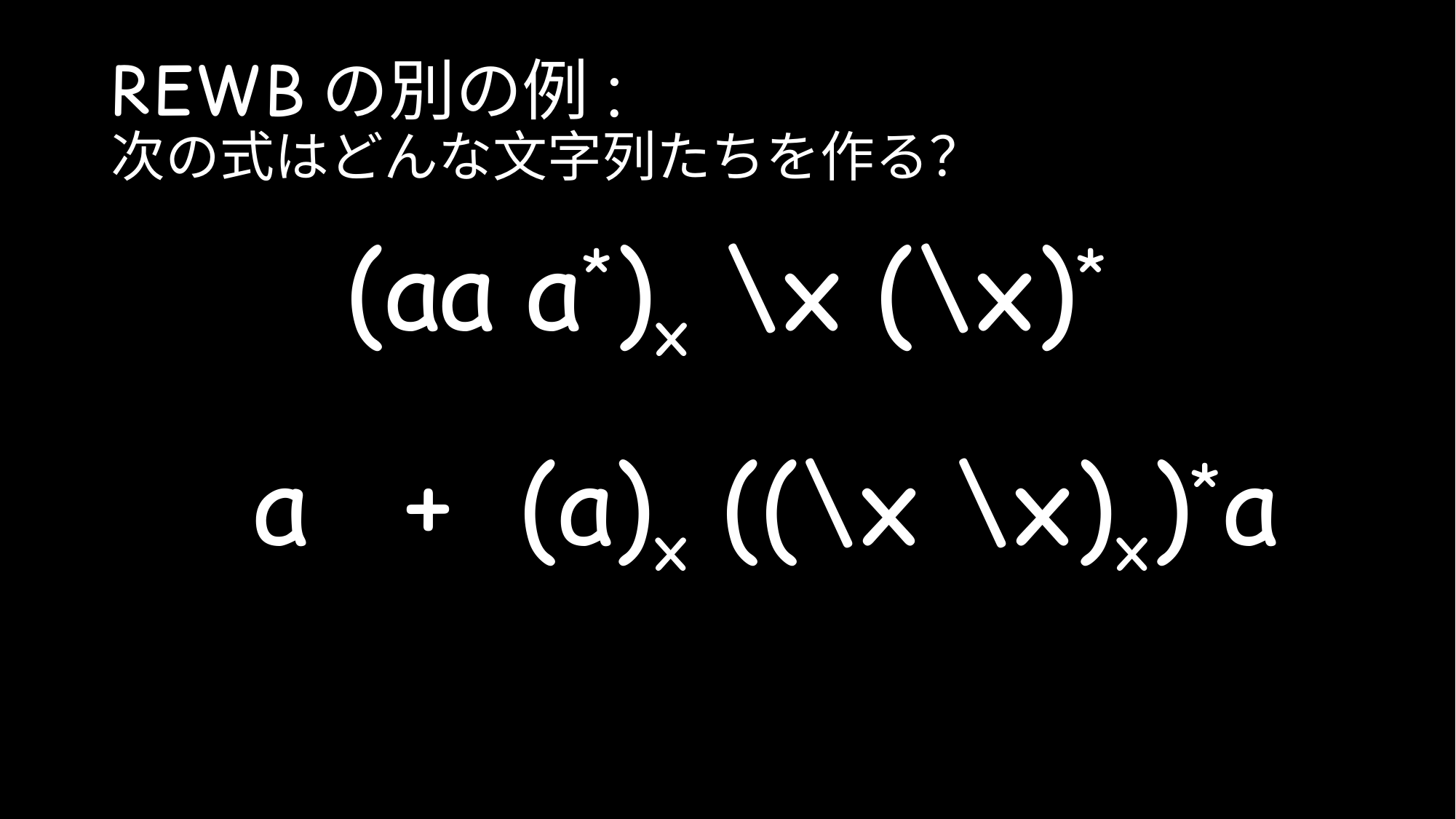

# REWBの別の例: 次の式はどんな文字列たちを作る？
(aa a*)x \x (\x)*
a   +  (a)x ((\x \x)x)*a